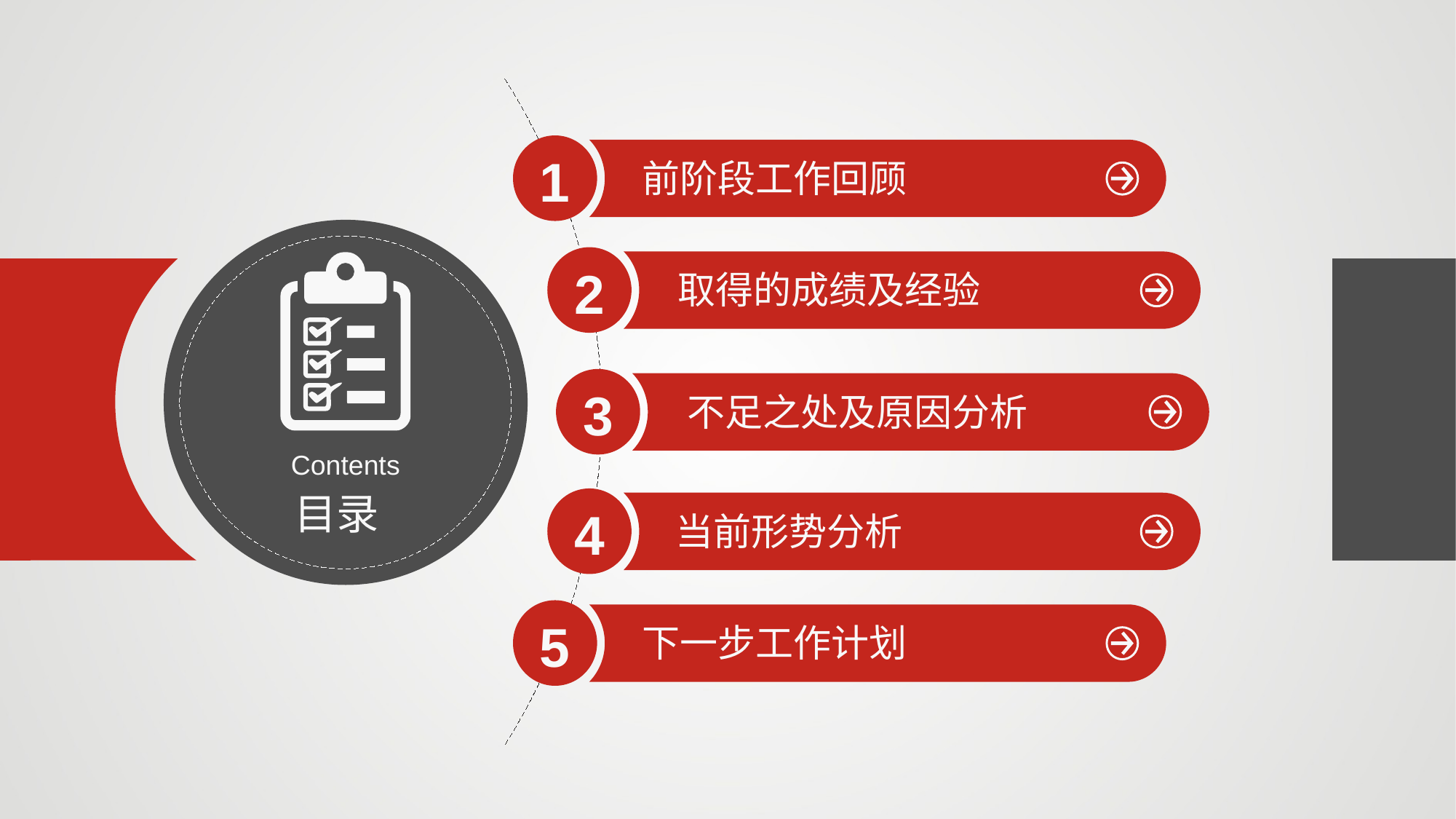

1
前阶段工作回顾

2

取得的成绩及经验

3
不足之处及原因分析
Contents
目录

4
当前形势分析

5
下一步工作计划